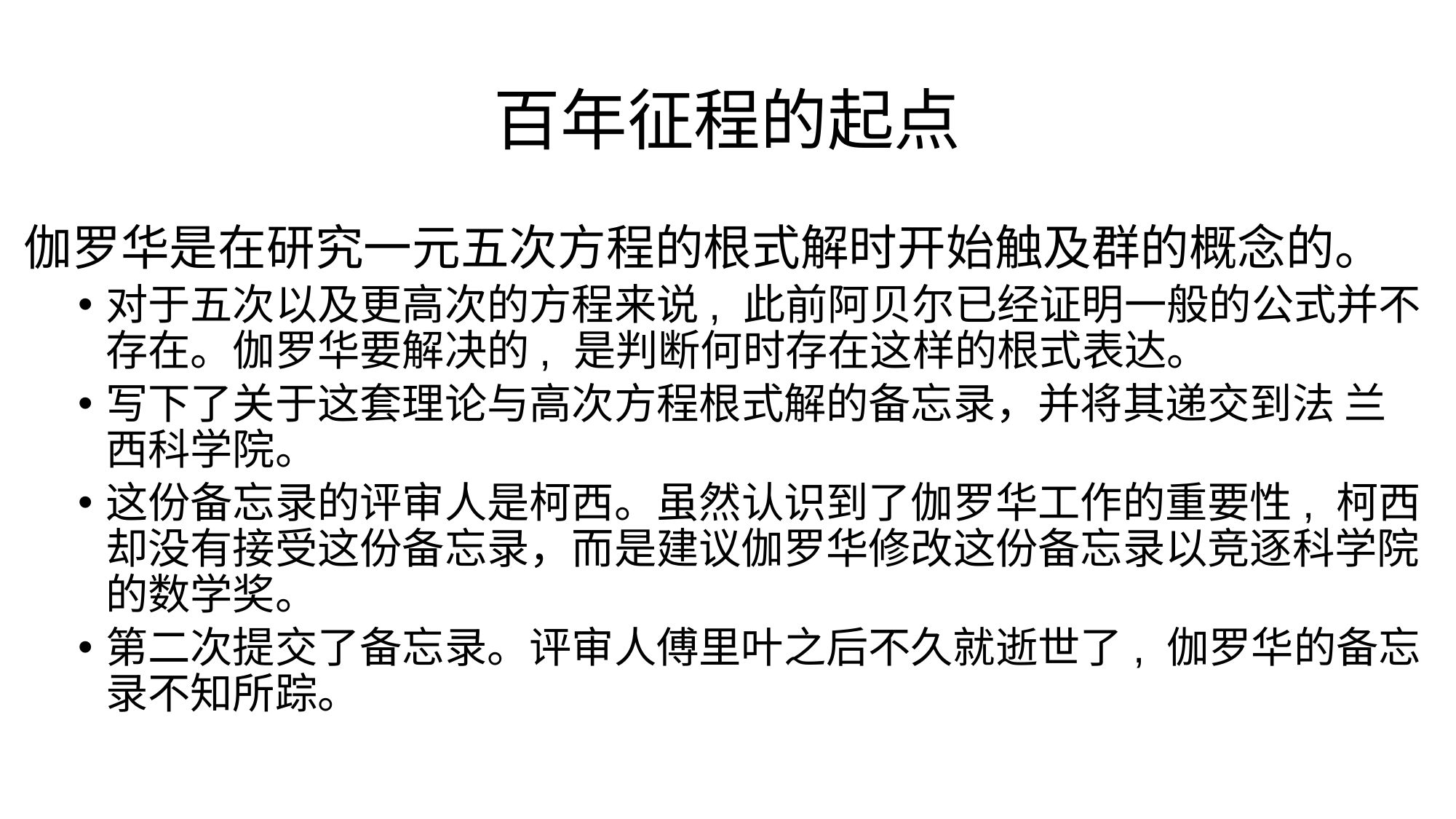

# 百年征程的起点
伽罗华是在研究一元五次方程的根式解时开始触及群的概念的。
对于五次以及更高次的方程来说, 此前阿贝尔已经证明一般的公式并不存在。伽罗华要解决的, 是判断何时存在这样的根式表达。
写下了关于这套理论与高次方程根式解的备忘录，并将其递交到法 兰西科学院。
这份备忘录的评审人是柯西。虽然认识到了伽罗华工作的重要性, 柯西却没有接受这份备忘录，而是建议伽罗华修改这份备忘录以竞逐科学院的数学奖。
第二次提交了备忘录。评审人傅里叶之后不久就逝世了, 伽罗华的备忘录不知所踪。